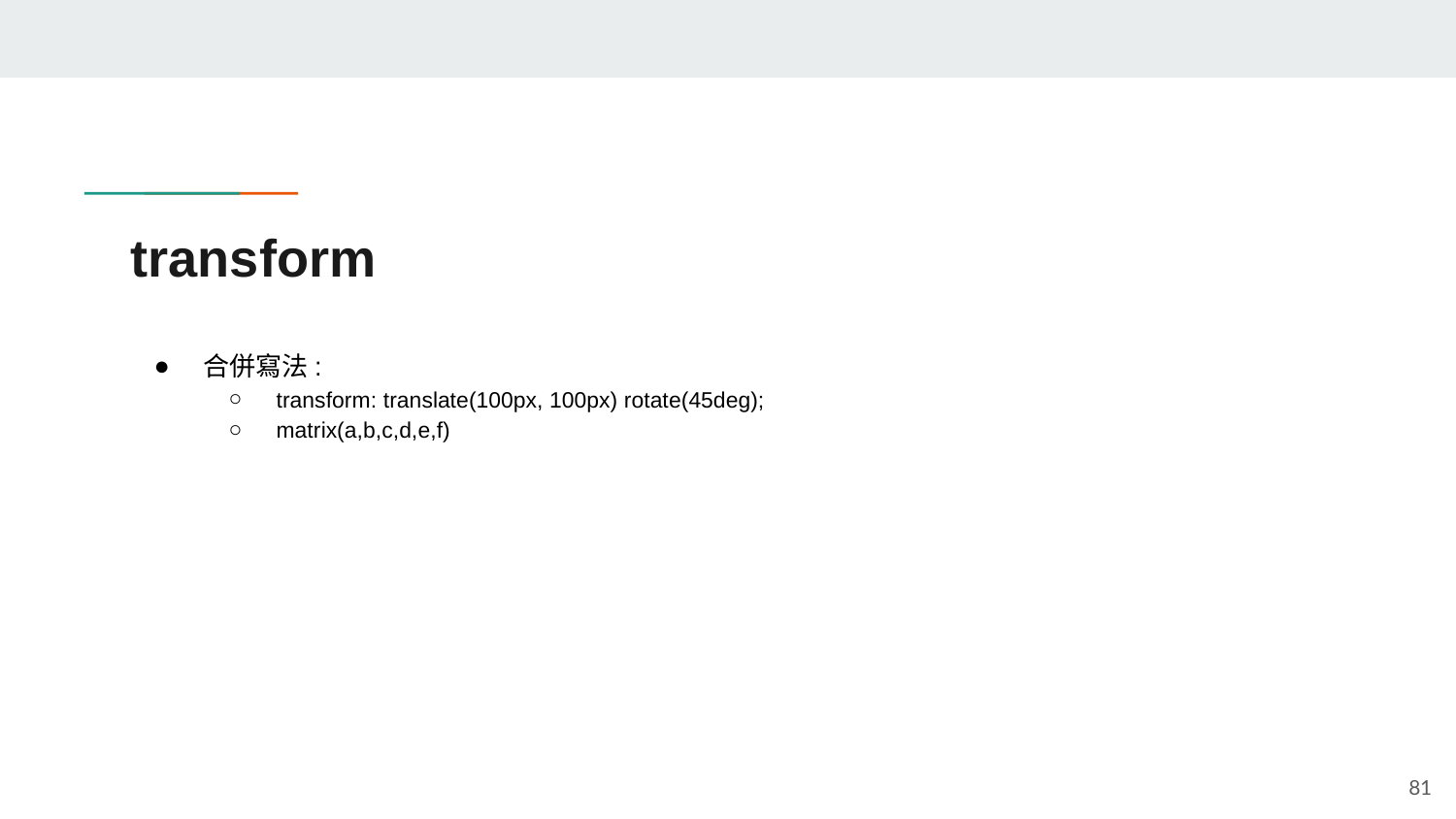

# transform
合併寫法:
transform: translate(100px, 100px) rotate(45deg);
matrix(a,b,c,d,e,f)

81